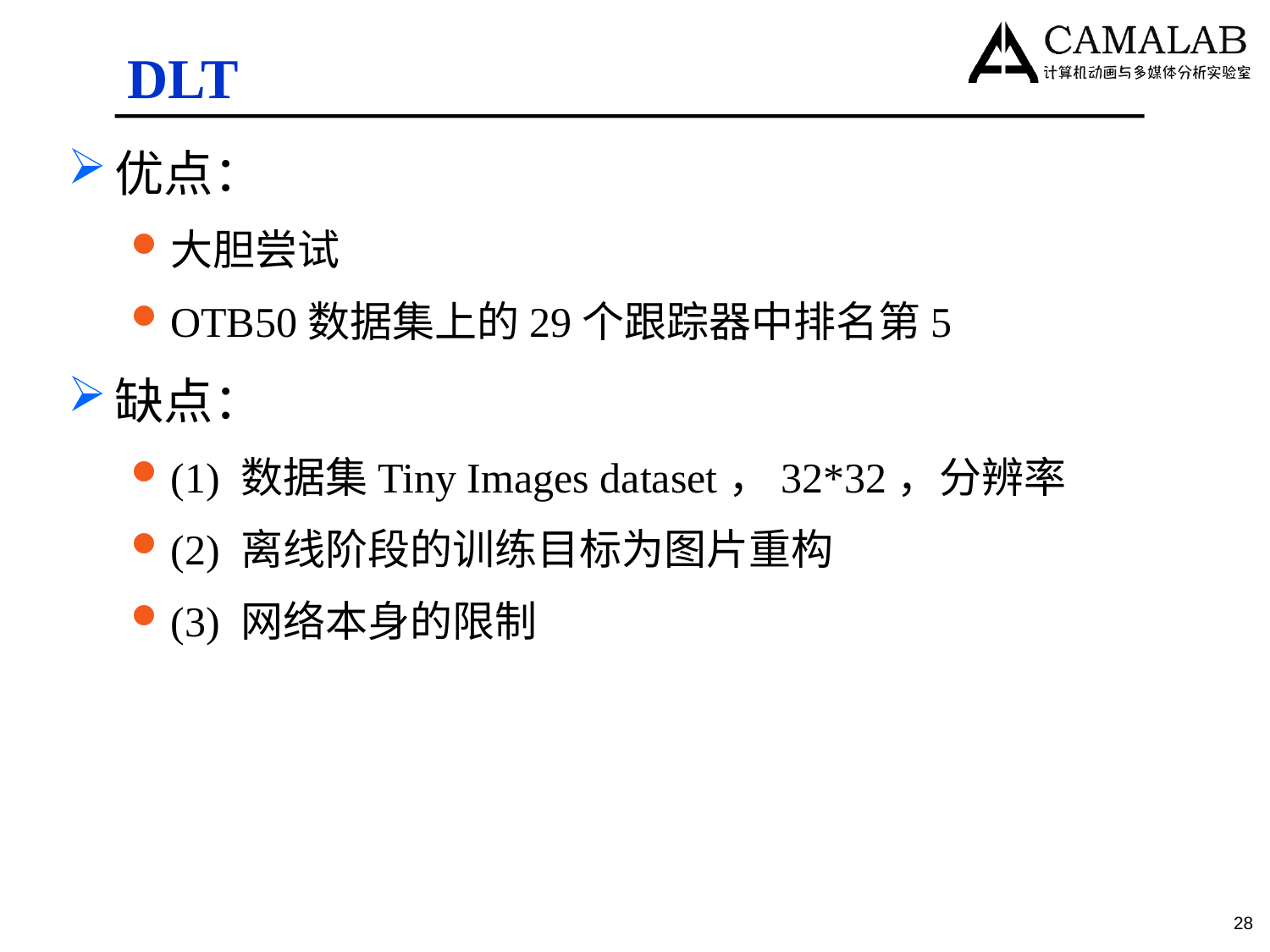

# DLT
优点：
大胆尝试
OTB50数据集上的29个跟踪器中排名第5
缺点：
(1) 数据集Tiny Images dataset，32*32，分辨率
(2) 离线阶段的训练目标为图片重构
(3) 网络本身的限制